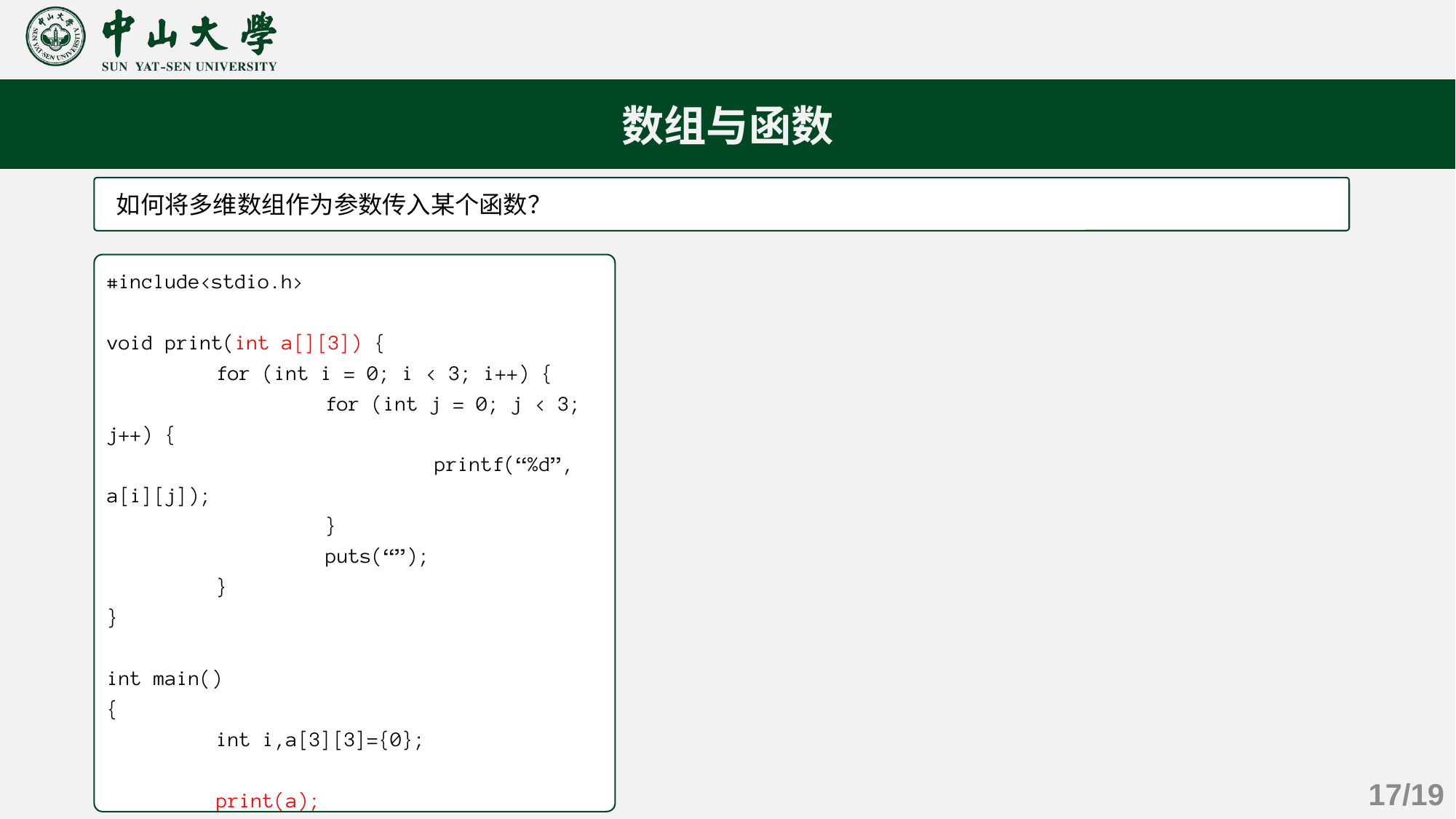

数组与函数
如何将多维数组作为参数传入某个函数？
#include<stdio.h>

void print(int a[][3]) {
	for (int i = 0; i < 3; i++) {
		for (int j = 0; j < 3; j++) {
			printf(“%d”, a[i][j]);
		}
		puts(“”);
	}
}

int main()
{
	int i,a[3][3]={0};

	print(a);
	return 0;
}
17/19